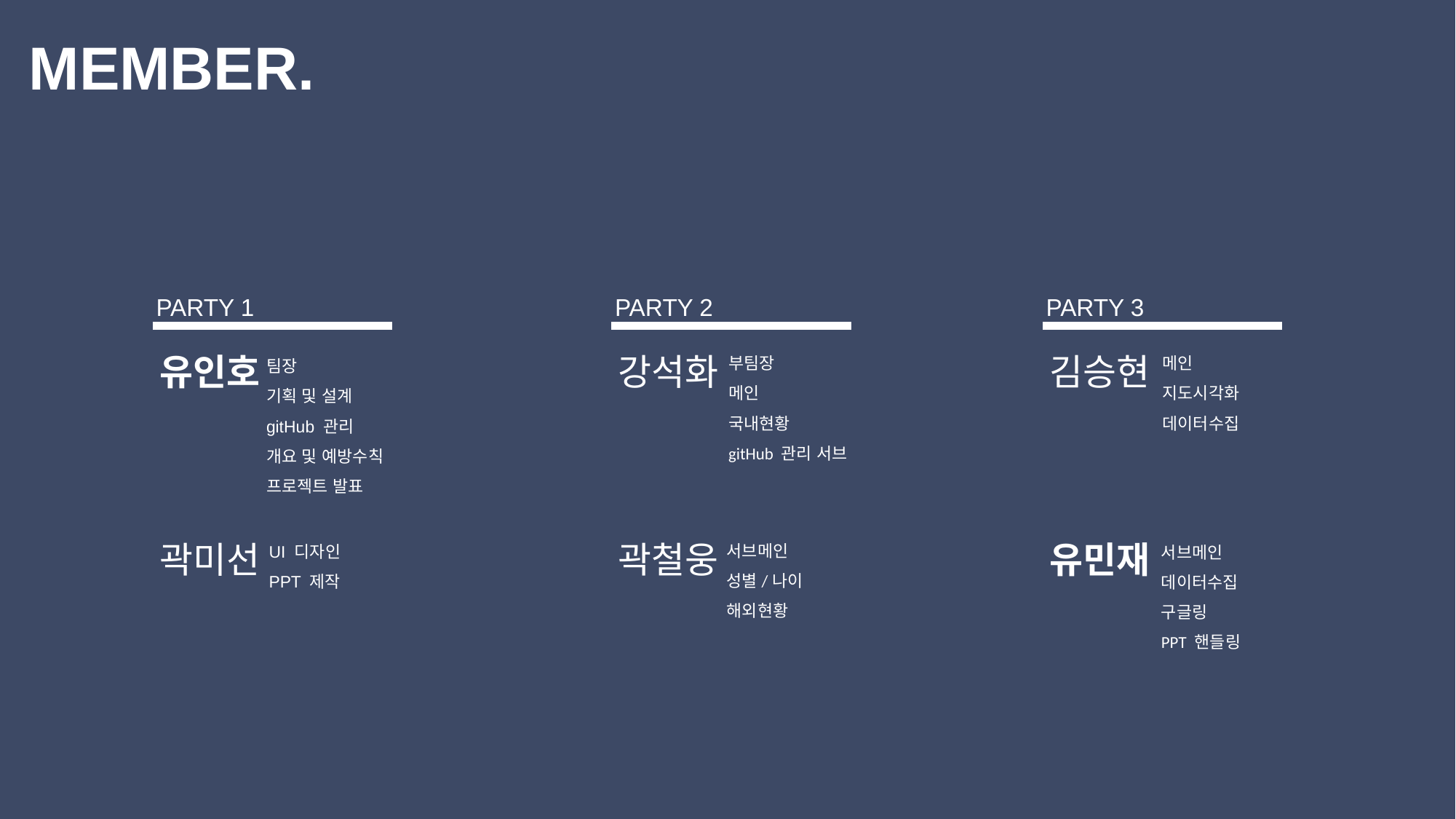

MEMBER.
PARTY 1
PARTY 2
PARTY 3
부팀장
메인
국내현황
gitHub 관리 서브
메인
지도시각화
데이터수집
팀장
기획 및 설계
gitHub 관리
개요 및 예방수칙
프로젝트 발표
유인호
강석화
김승현
서브메인
성별/나이
해외현황
UI 디자인
PPT 제작

서브메인
데이터수집
구글링
PPT 핸들링
곽미선
곽철웅
유민재